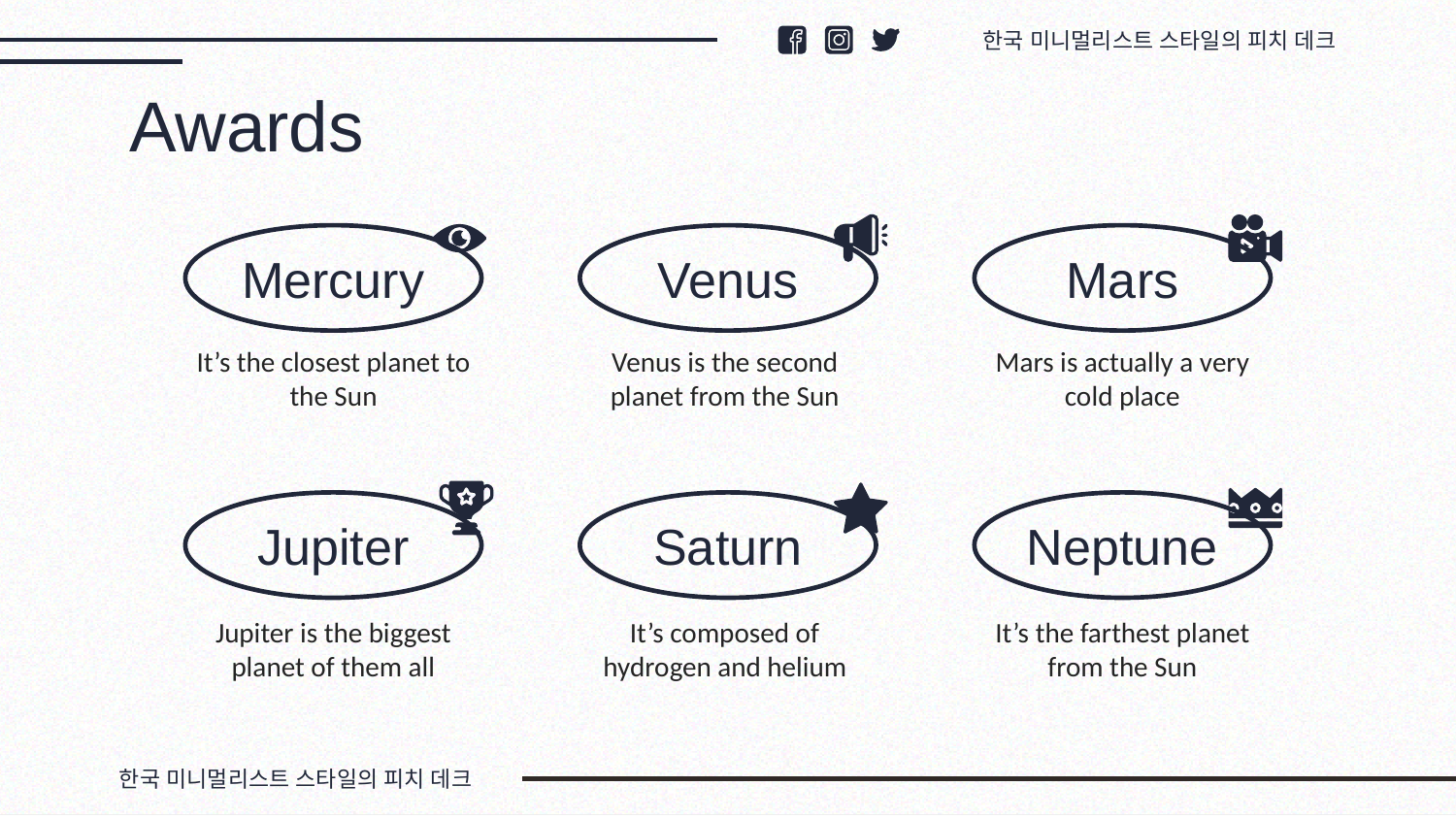

한국 미니멀리스트 스타일의 피치 데크

Awards

# Mercury
Venus
Mars
It’s the closest planet to the Sun
Venus is the second planet from the Sun
Mars is actually a very cold place

Jupiter
Saturn
Neptune
Jupiter is the biggest planet of them all
It’s composed of hydrogen and helium
It’s the farthest planet from the Sun
한국 미니멀리스트 스타일의 피치 데크